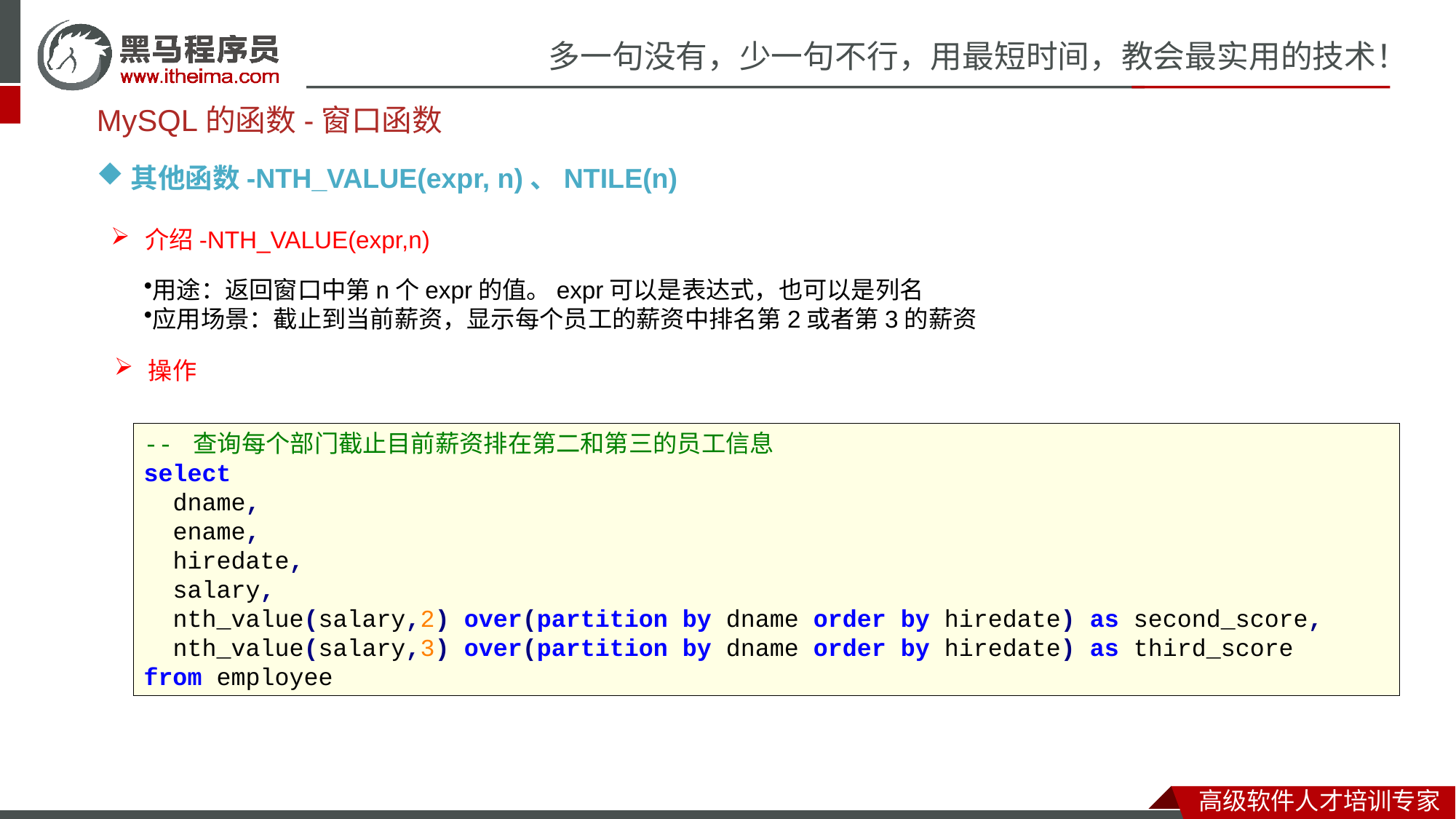

MySQL的函数-窗口函数
其他函数-NTH_VALUE(expr, n)、NTILE(n)
介绍-NTH_VALUE(expr,n)

用途：返回窗口中第n个expr的值。expr可以是表达式，也可以是列名
应用场景：截止到当前薪资，显示每个员工的薪资中排名第2或者第3的薪资
操作
-- 查询每个部门截止目前薪资排在第二和第三的员工信息
select
  dname,
  ename,
  hiredate,
  salary,
  nth_value(salary,2) over(partition by dname order by hiredate) as second_score,
  nth_value(salary,3) over(partition by dname order by hiredate) as third_score
from employee